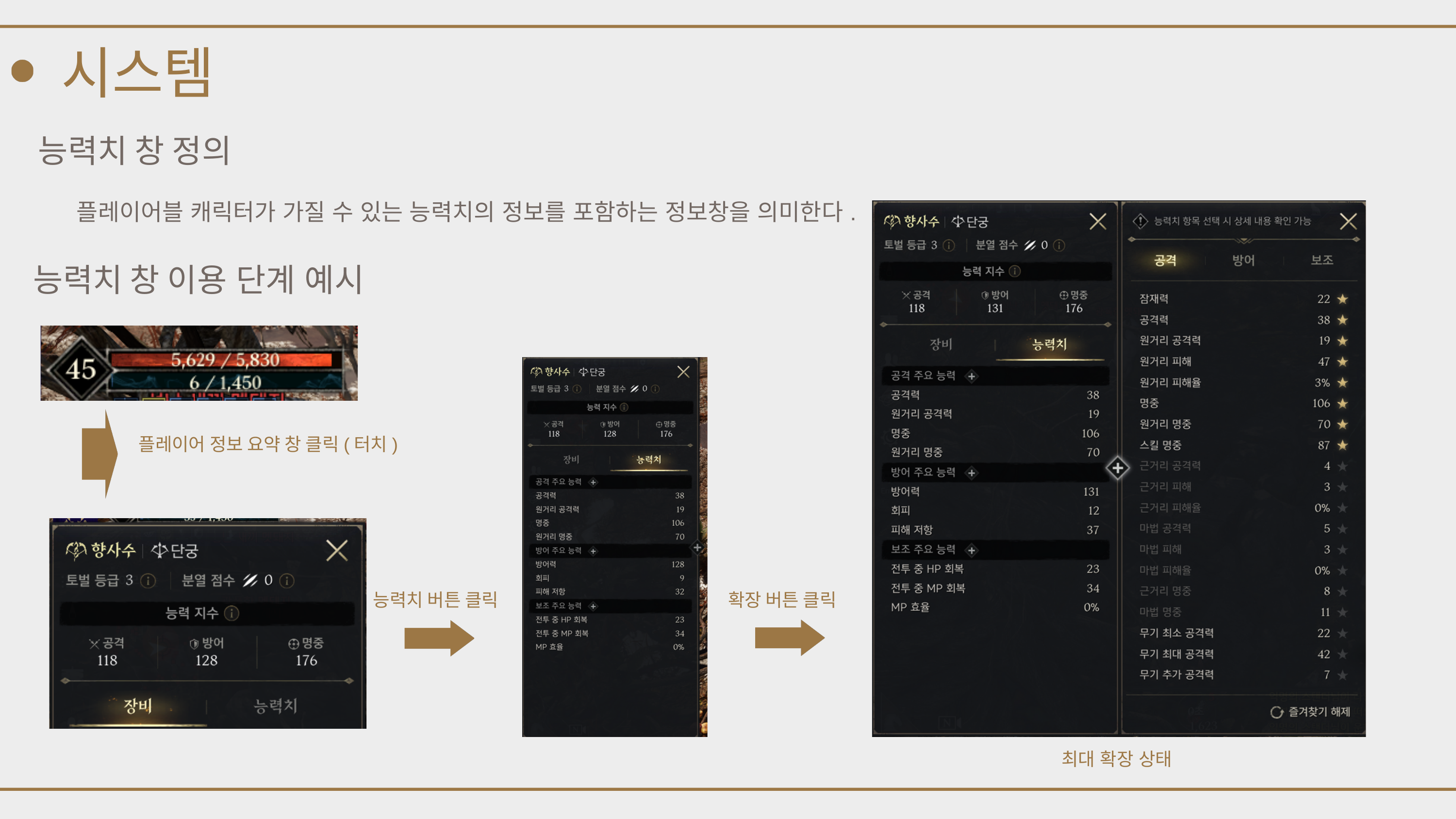

시스템

능력치 창 정의
플레이어블 캐릭터가 가질 수 있는 능력치의 정보를 포함하는 정보창을 의미한다.

능력치 창 이용 단계 예시

플레이어 정보 요약 창 클릭(터치)

능력치 버튼 클릭
확장 버튼 클릭

최대 확장 상태